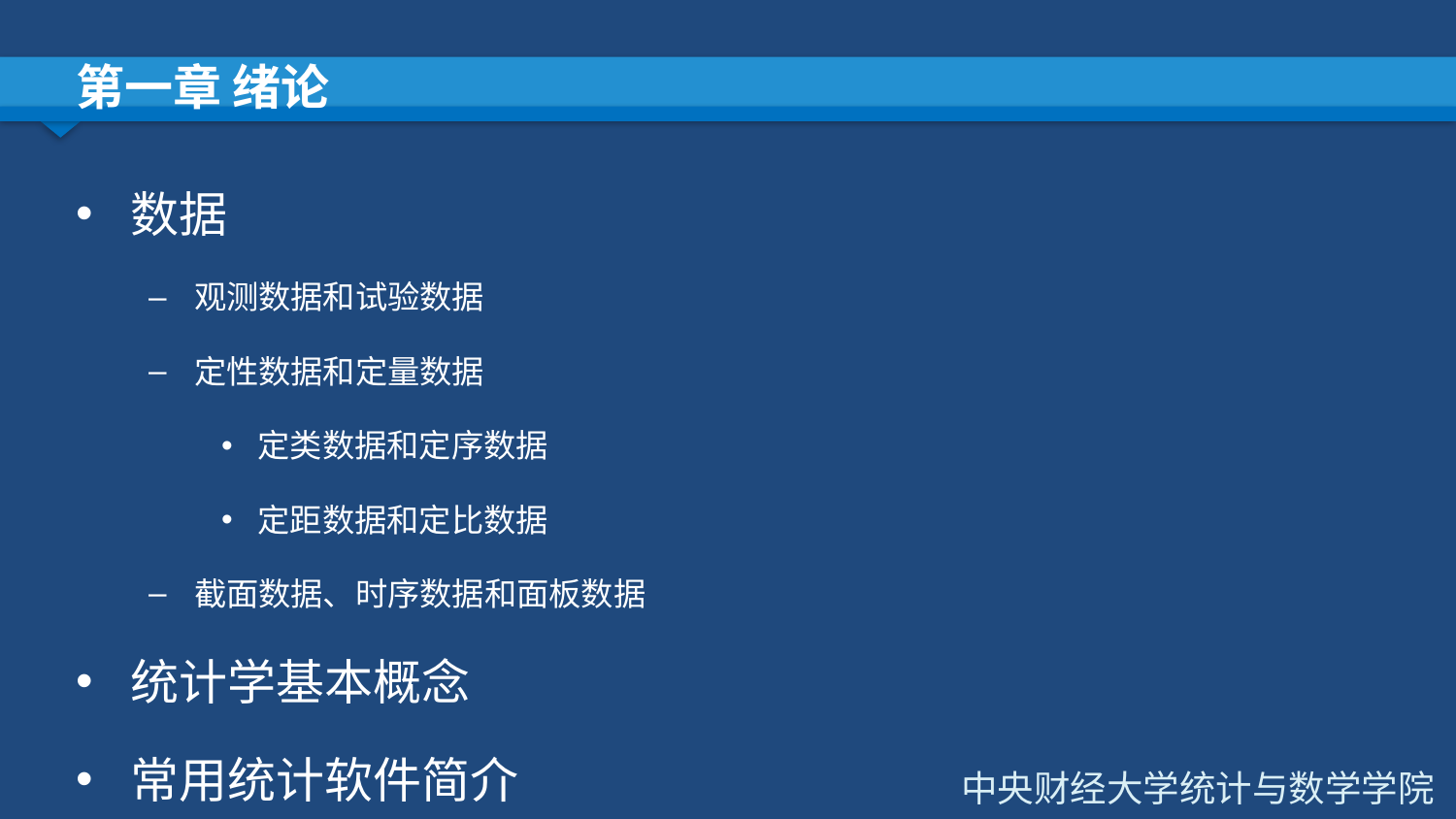

# 第一章 绪论
数据
观测数据和试验数据
定性数据和定量数据
定类数据和定序数据
定距数据和定比数据
截面数据、时序数据和面板数据
统计学基本概念
常用统计软件简介